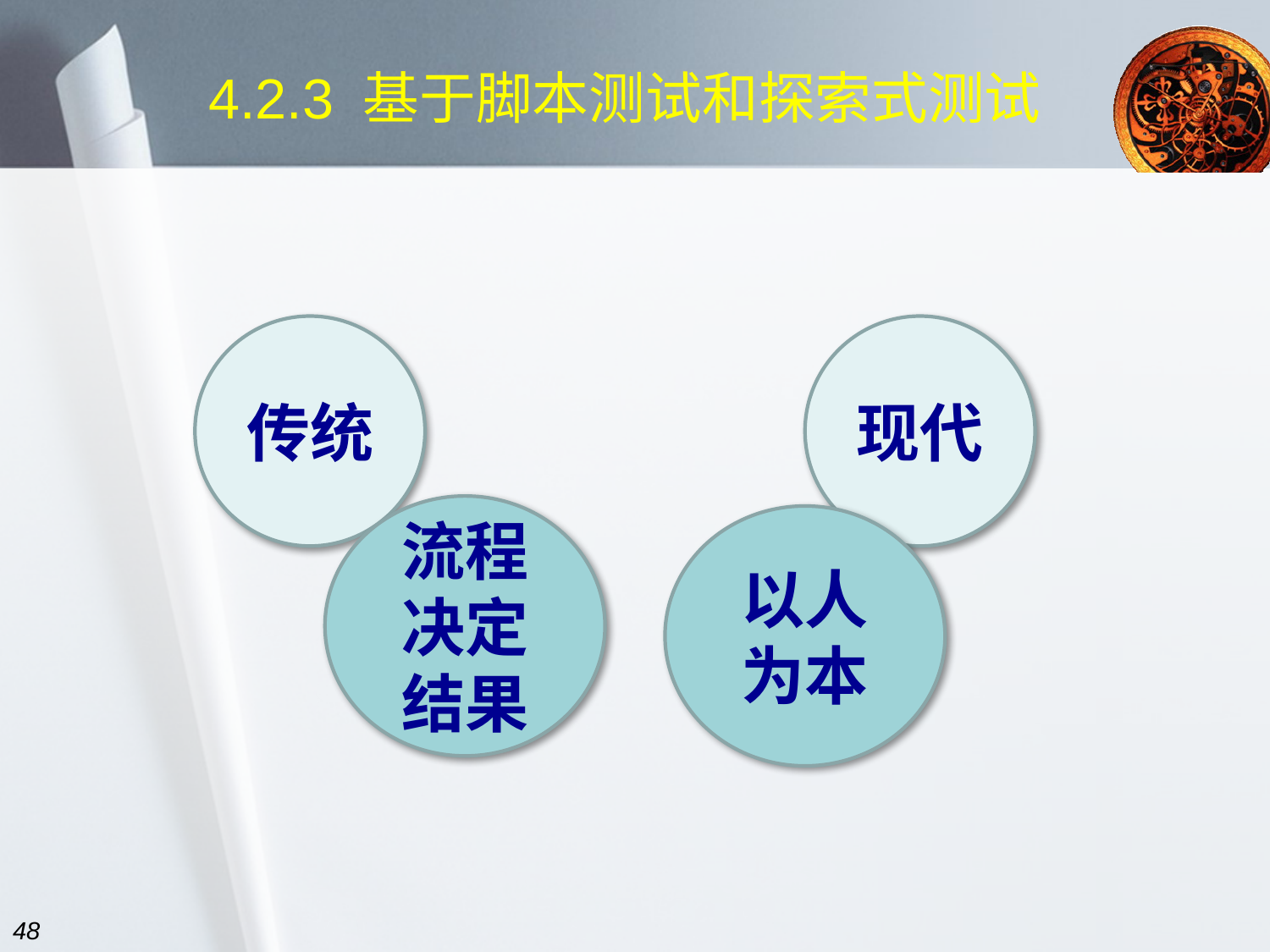

4.2.3 基于脚本测试和探索式测试
传统
现代
流程决定结果
以人为本
48